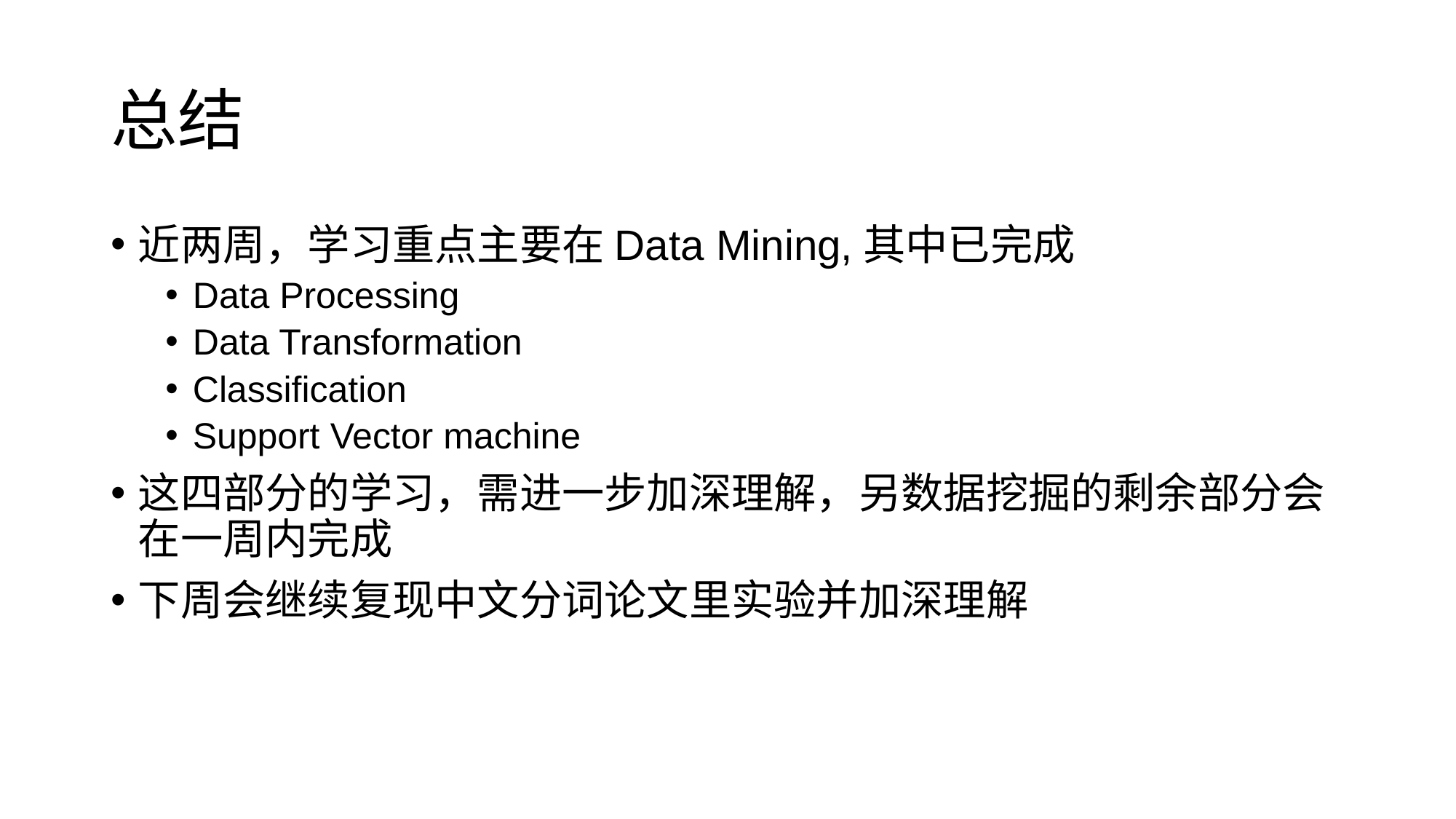

# 总结
近两周，学习重点主要在Data Mining,其中已完成
Data Processing
Data Transformation
Classification
Support Vector machine
这四部分的学习，需进一步加深理解，另数据挖掘的剩余部分会在一周内完成
下周会继续复现中文分词论文里实验并加深理解